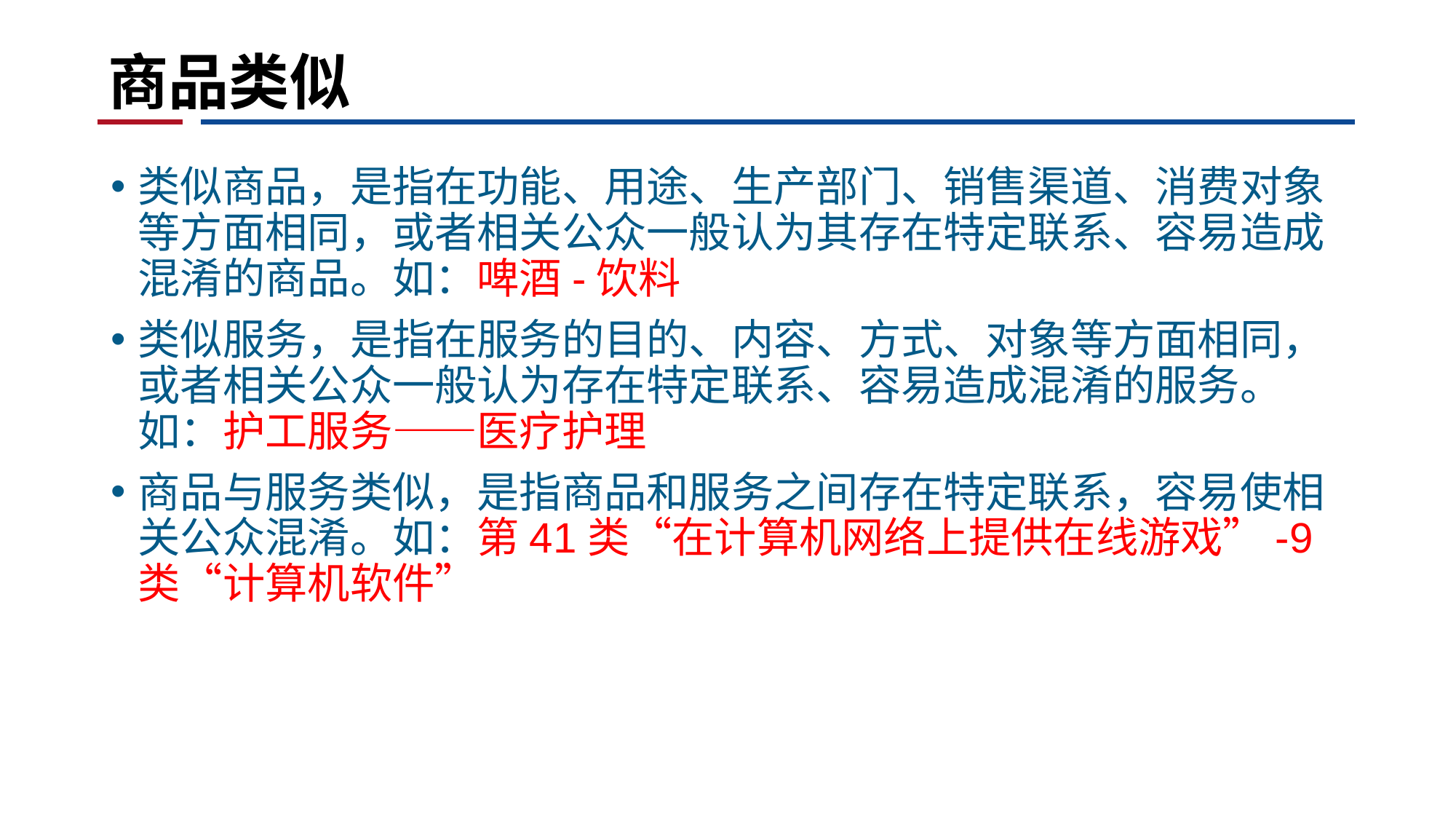

# 商品类似
类似商品，是指在功能、用途、生产部门、销售渠道、消费对象等方面相同，或者相关公众一般认为其存在特定联系、容易造成混淆的商品。如：啤酒-饮料
类似服务，是指在服务的目的、内容、方式、对象等方面相同，或者相关公众一般认为存在特定联系、容易造成混淆的服务。如：护工服务——医疗护理
商品与服务类似，是指商品和服务之间存在特定联系，容易使相关公众混淆。如：第41类“在计算机网络上提供在线游戏”-9类“计算机软件”